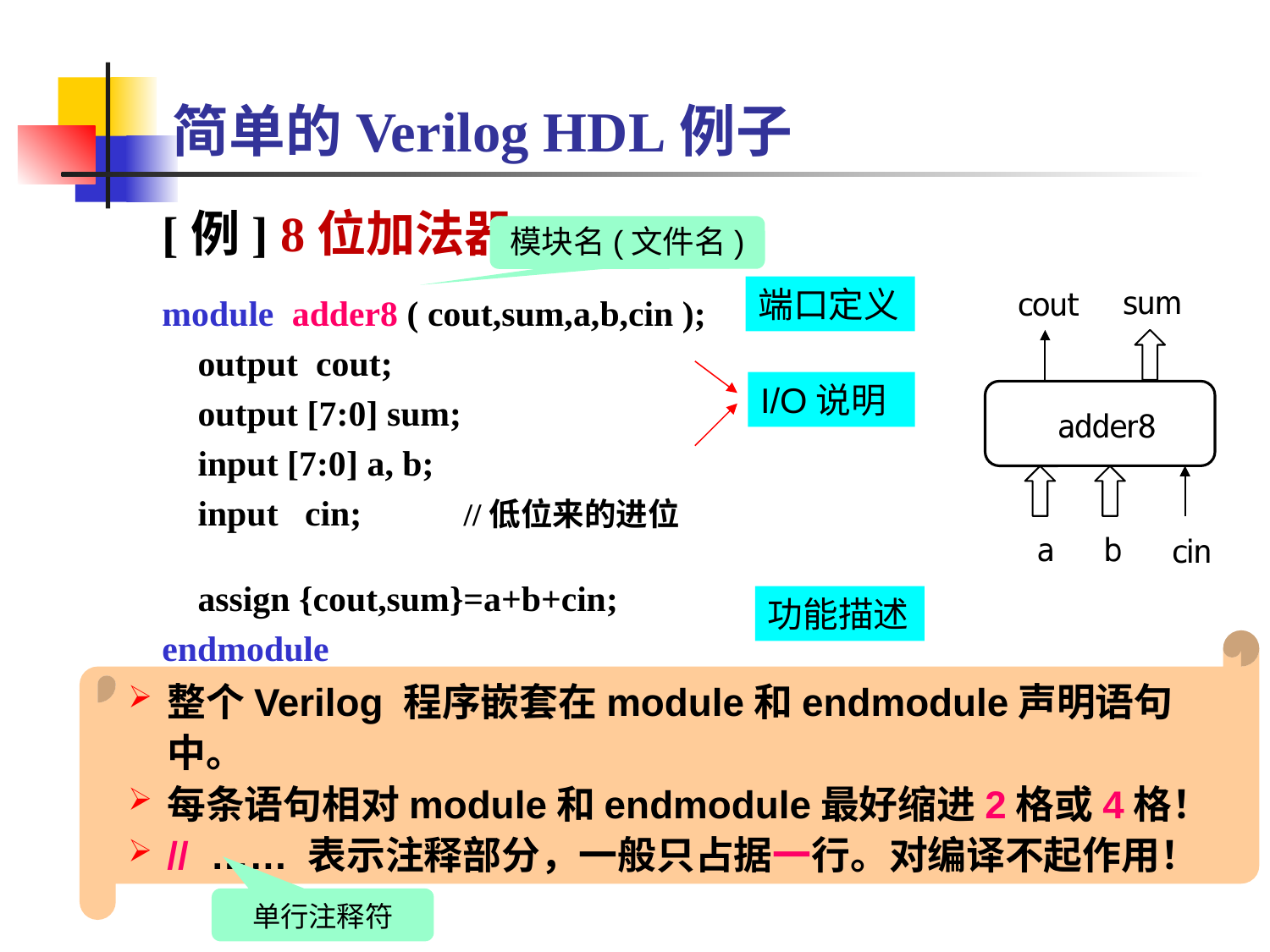

简单的Verilog HDL例子
[例] 8位加法器
module  adder8 ( cout,sum,a,b,cin );
    output  cout;
    output [7:0] sum;
    input [7:0] a, b;
    input   cin;	//低位来的进位

    assign {cout,sum}=a+b+cin;
endmodule
模块名(文件名)
端口定义
sum
cout

adder8

a     b
cin

I/O说明
功能描述
整个Verilog 程序嵌套在module和endmodule声明语句中。
每条语句相对module和endmodule最好缩进2格或4格！
//  …… 表示注释部分，一般只占据一行。对编译不起作用！
单行注释符